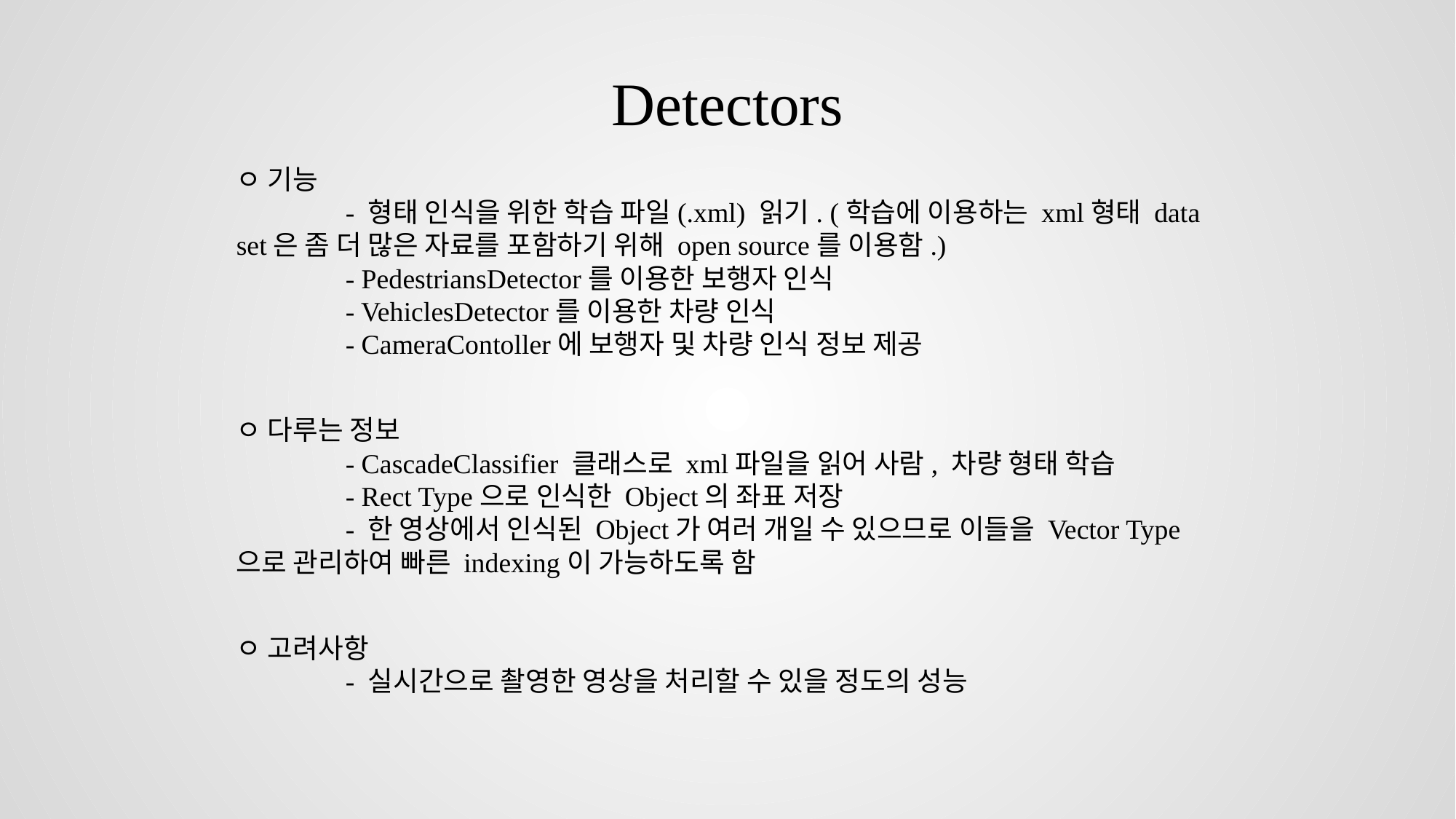

Detectors
ㅇ 기능
	- 형태 인식을 위한 학습 파일(.xml) 읽기. (학습에 이용하는 xml형태 data set은 좀 더 많은 자료를 포함하기 위해 open source를 이용함.)
	- PedestriansDetector를 이용한 보행자 인식
	- VehiclesDetector를 이용한 차량 인식
	- CameraContoller에 보행자 및 차량 인식 정보 제공

ㅇ 다루는 정보
	- CascadeClassifier 클래스로 xml파일을 읽어 사람, 차량 형태 학습
	- Rect Type으로 인식한 Object의 좌표 저장
	- 한 영상에서 인식된 Object가 여러 개일 수 있으므로 이들을 Vector Type으로 관리하여 빠른 indexing이 가능하도록 함

ㅇ 고려사항
	- 실시간으로 촬영한 영상을 처리할 수 있을 정도의 성능